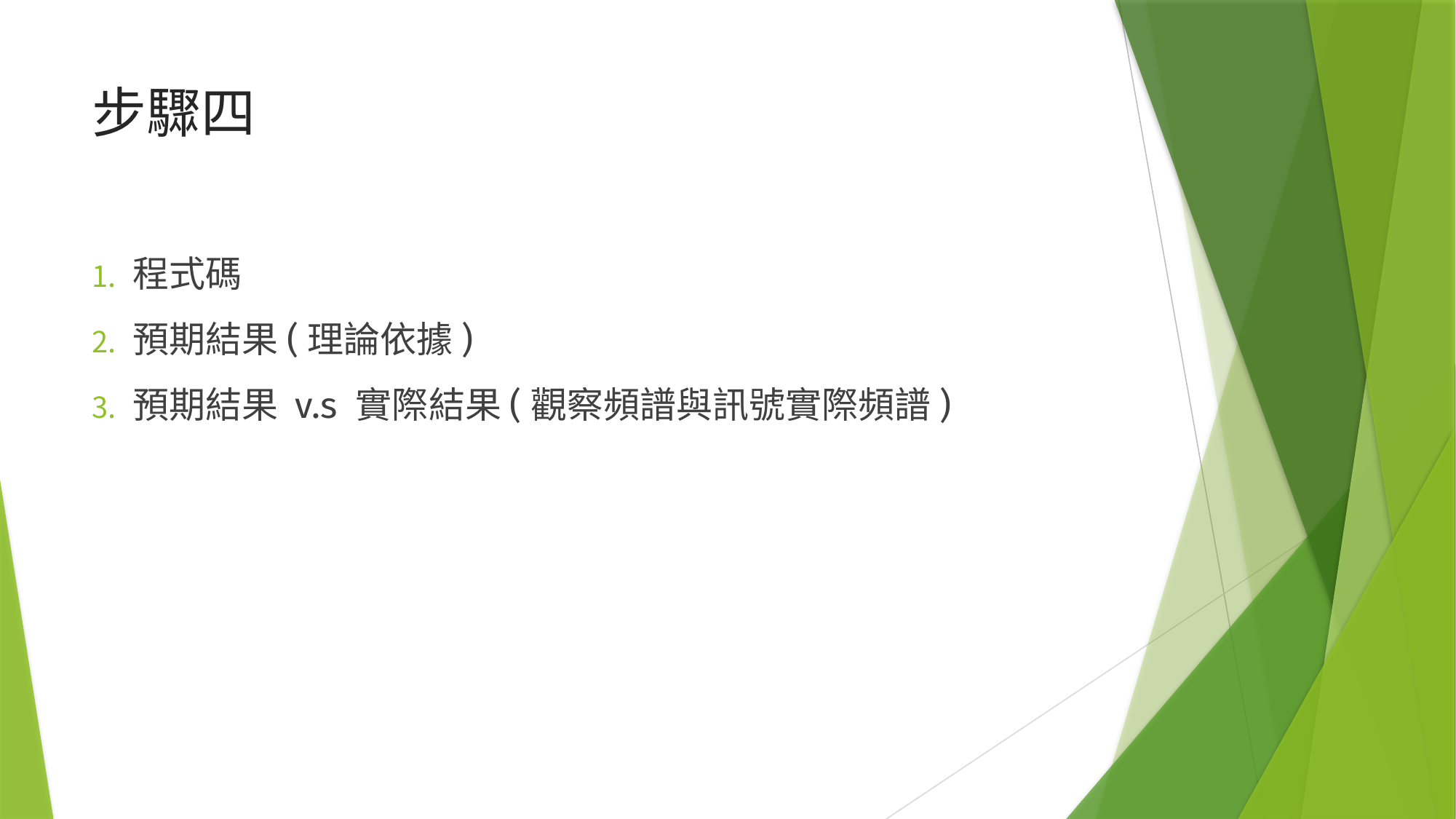

# 步驟四
程式碼
預期結果(理論依據)
預期結果 v.s 實際結果(觀察頻譜與訊號實際頻譜)